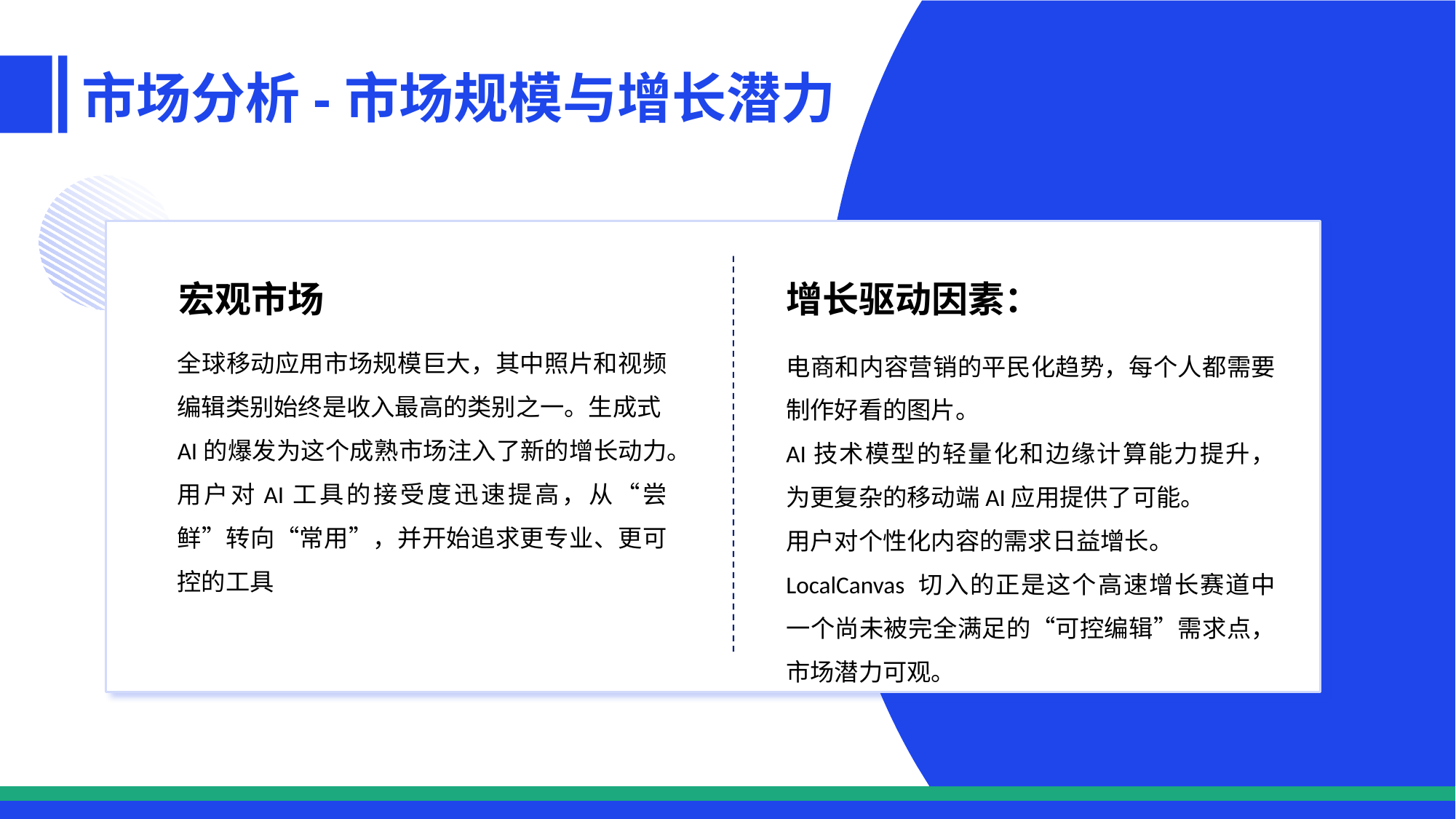

市场分析-市场规模与增长潜力

    宏观市场
增长驱动因素：

全球移动应用市场规模巨大，其中照片和视频编辑类别始终是收入最高的类别之一。生成式AI的爆发为这个成熟市场注入了新的增长动力。用户对AI工具的接受度迅速提高，从“尝鲜”转向“常用”，并开始追求更专业、更可控的工具

电商和内容营销的平民化趋势，每个人都需要制作好看的图片。
AI技术模型的轻量化和边缘计算能力提升， 为更复杂的移动端AI应用提供了可能。
用户对个性化内容的需求日益增长。
LocalCanvas 切入的正是这个高速增长赛道中一个尚未被完全满足的“可控编辑”需求点，市场潜力可观。